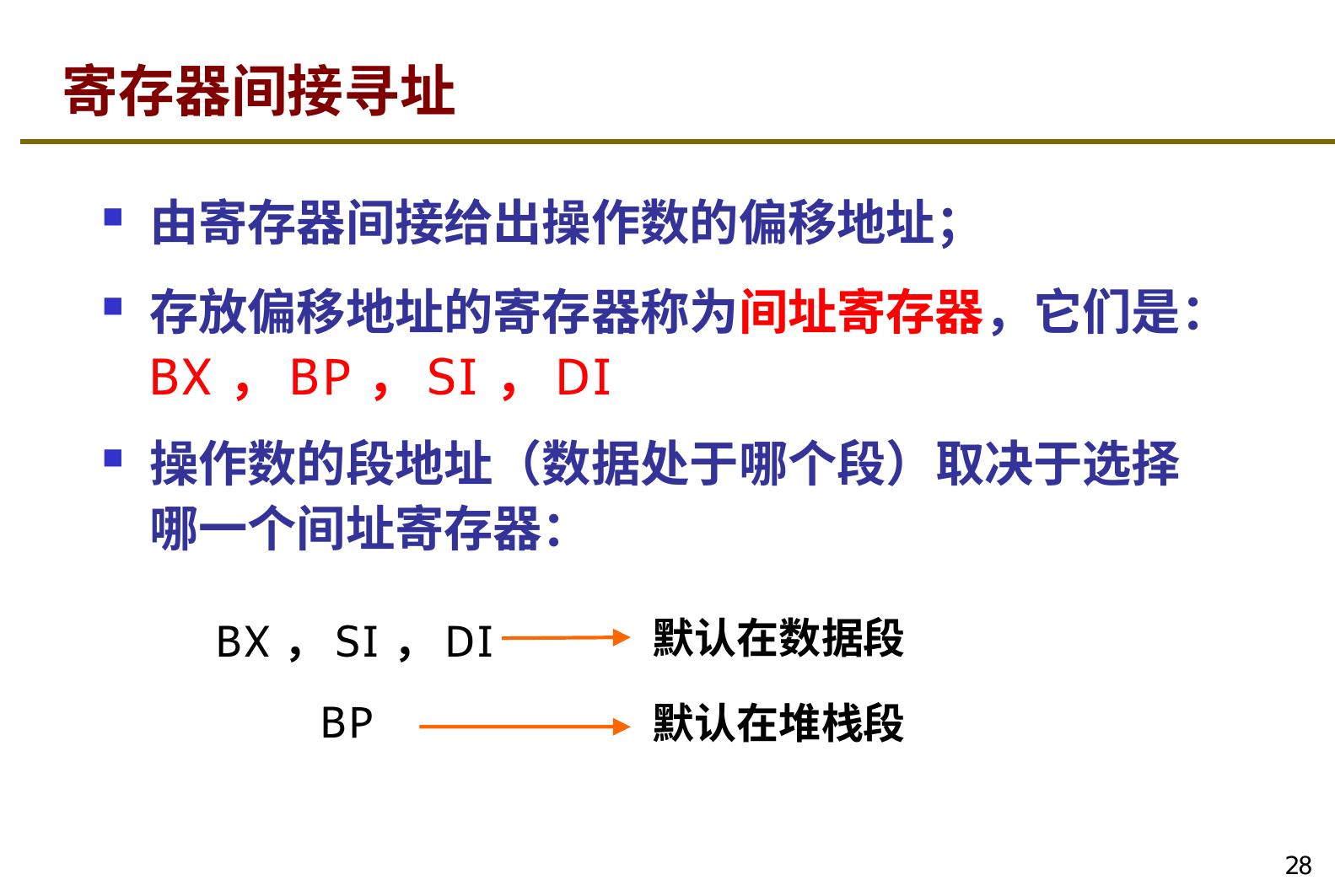

# 寄存器间接寻址
由寄存器间接给出操作数的偏移地址；
存放偏移地址的寄存器称为间址寄存器，它们是：BX，BP，SI，DI
操作数的段地址（数据处于哪个段）取决于选择哪一个间址寄存器：
默认在数据段
 BX，SI，DI

 BP
默认在堆栈段

28